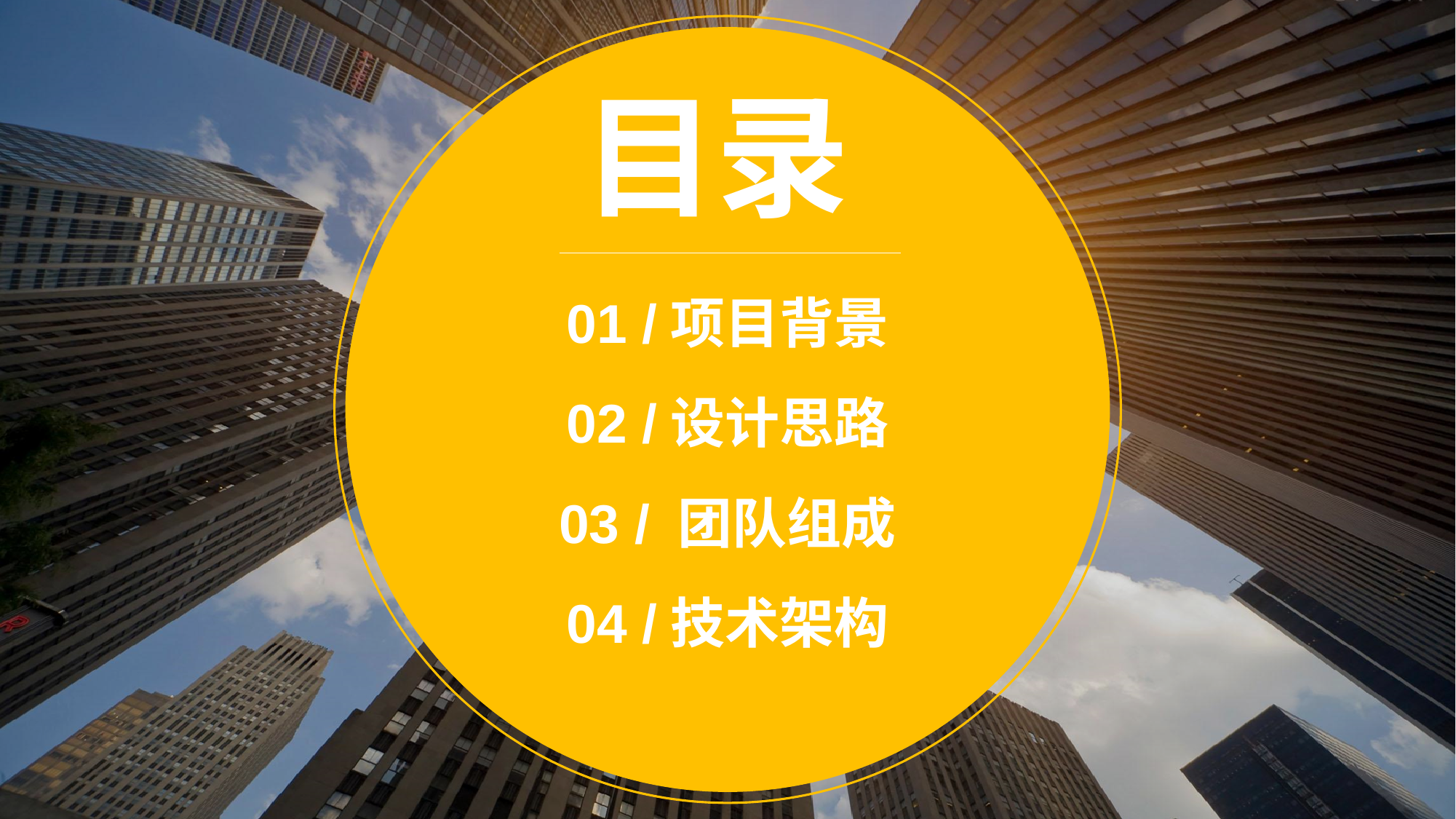

目录
01 /项目背景
02 /设计思路
03 / 团队组成
04 /技术架构